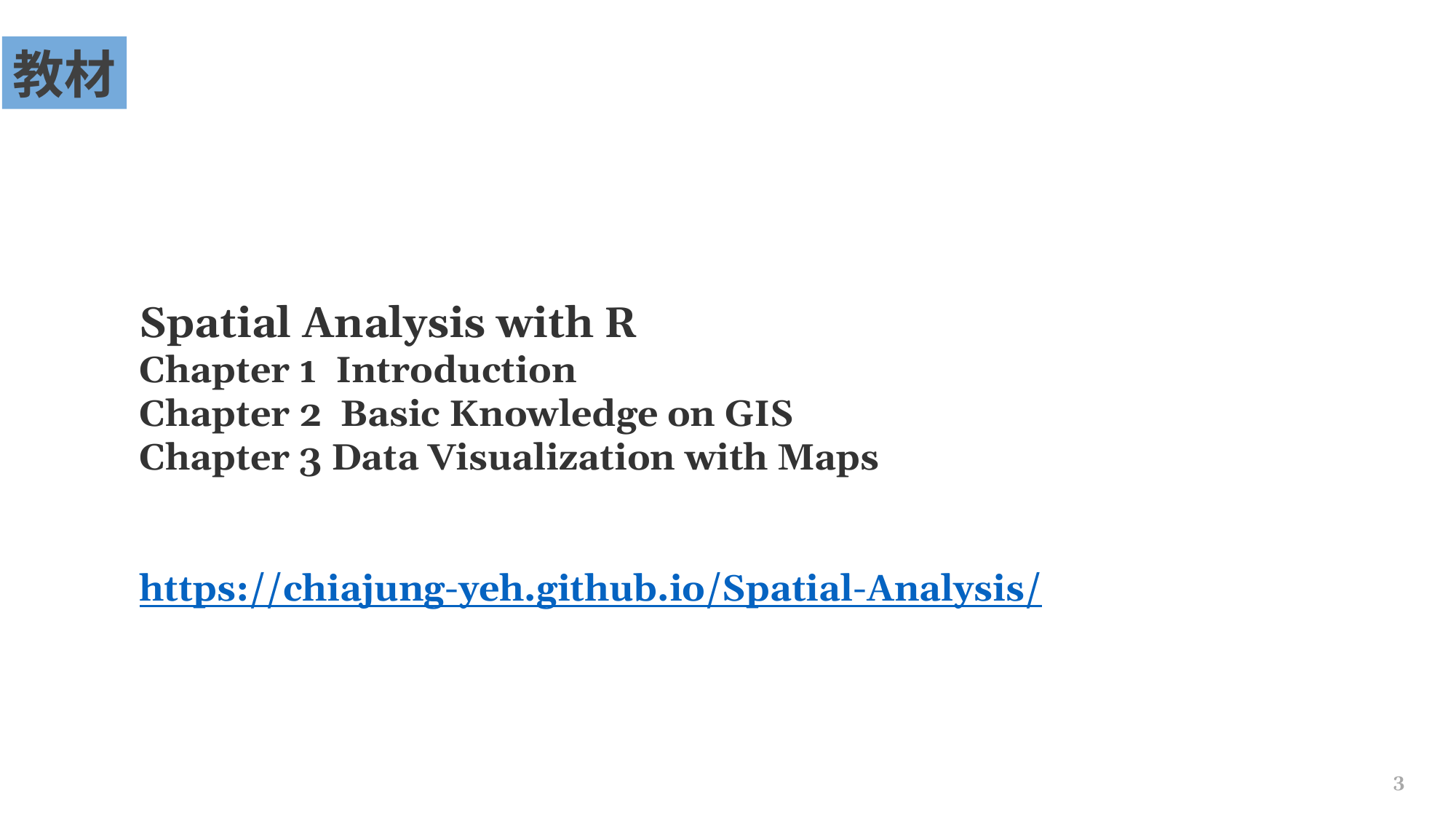

教材
Spatial Analysis with R
Chapter 1  Introduction
Chapter 2  Basic Knowledge on GIS
Chapter 3 Data Visualization with Maps

https://chiajung-yeh.github.io/Spatial-Analysis/
3